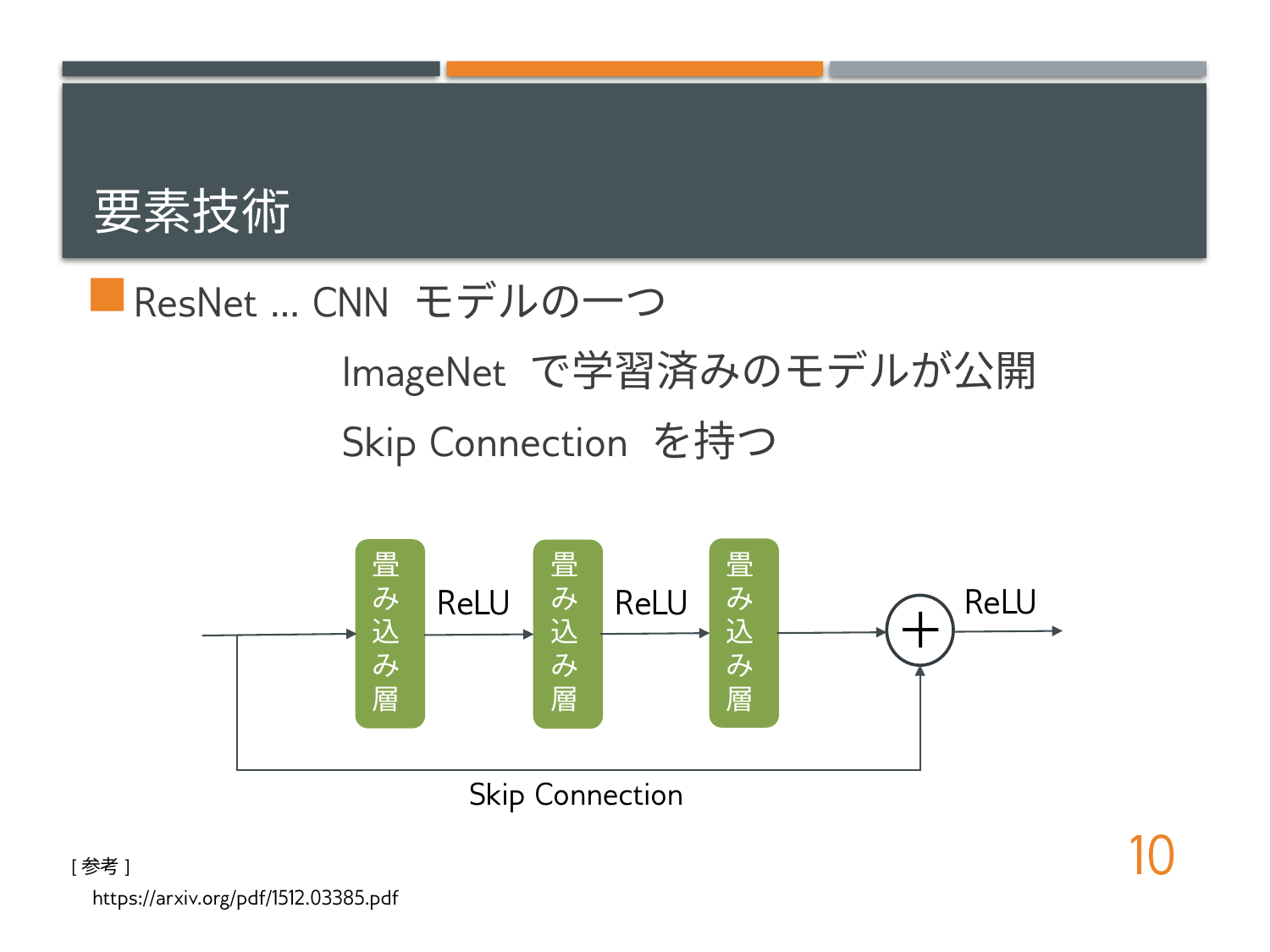

# 要素技術
ResNet … CNN モデルの一つ
　　　　　   ImageNet で学習済みのモデルが公開
　　　　　   Skip Connection を持つ

畳み込み層
畳み込み層
畳み込み層

ReLU
ReLU
ReLU
＋

Skip Connection
10
[参考]
https://arxiv.org/pdf/1512.03385.pdf